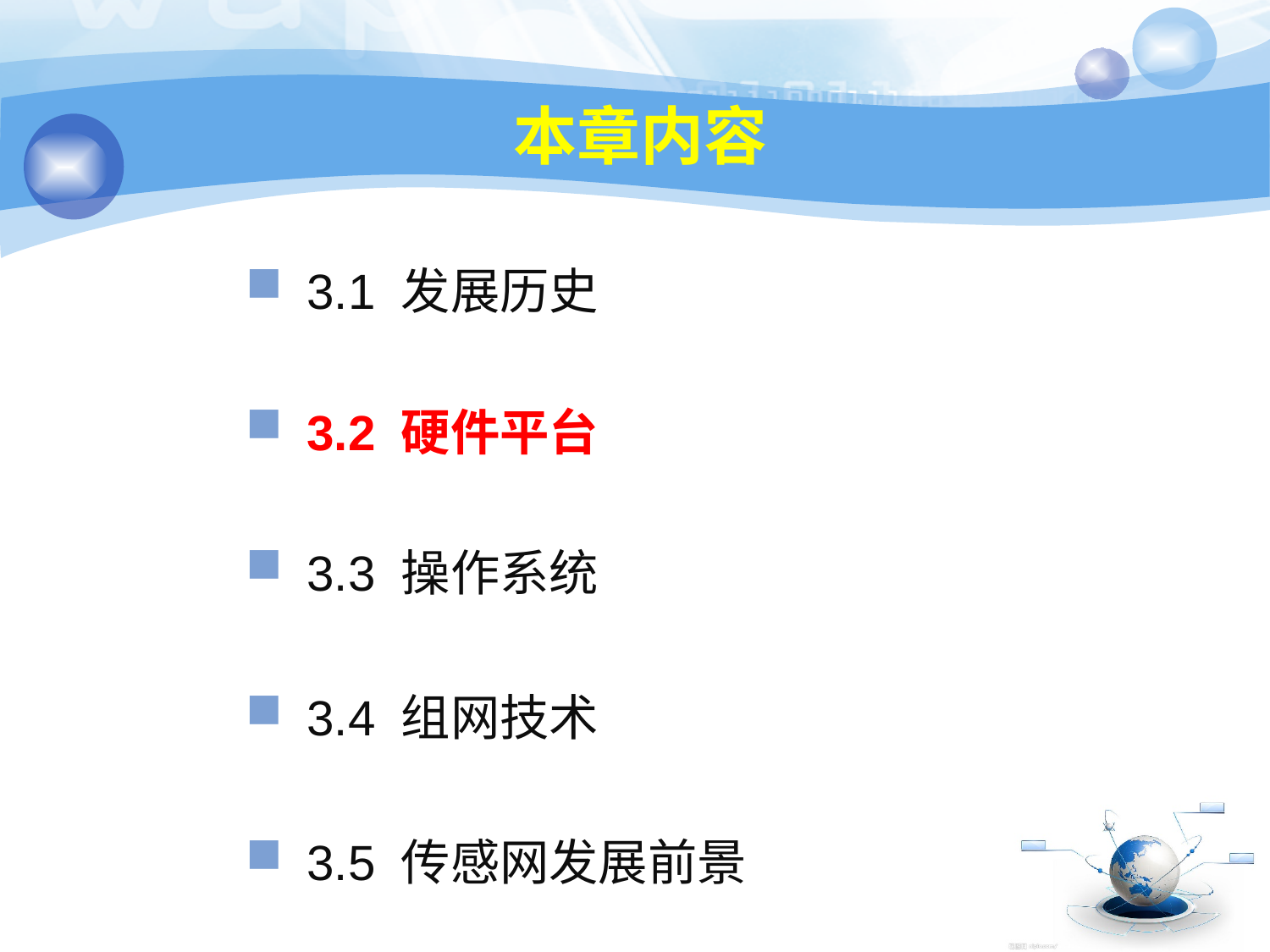

# 本章内容
 3.1 发展历史

 3.2 硬件平台

 3.3 操作系统

 3.4 组网技术

 3.5 传感网发展前景